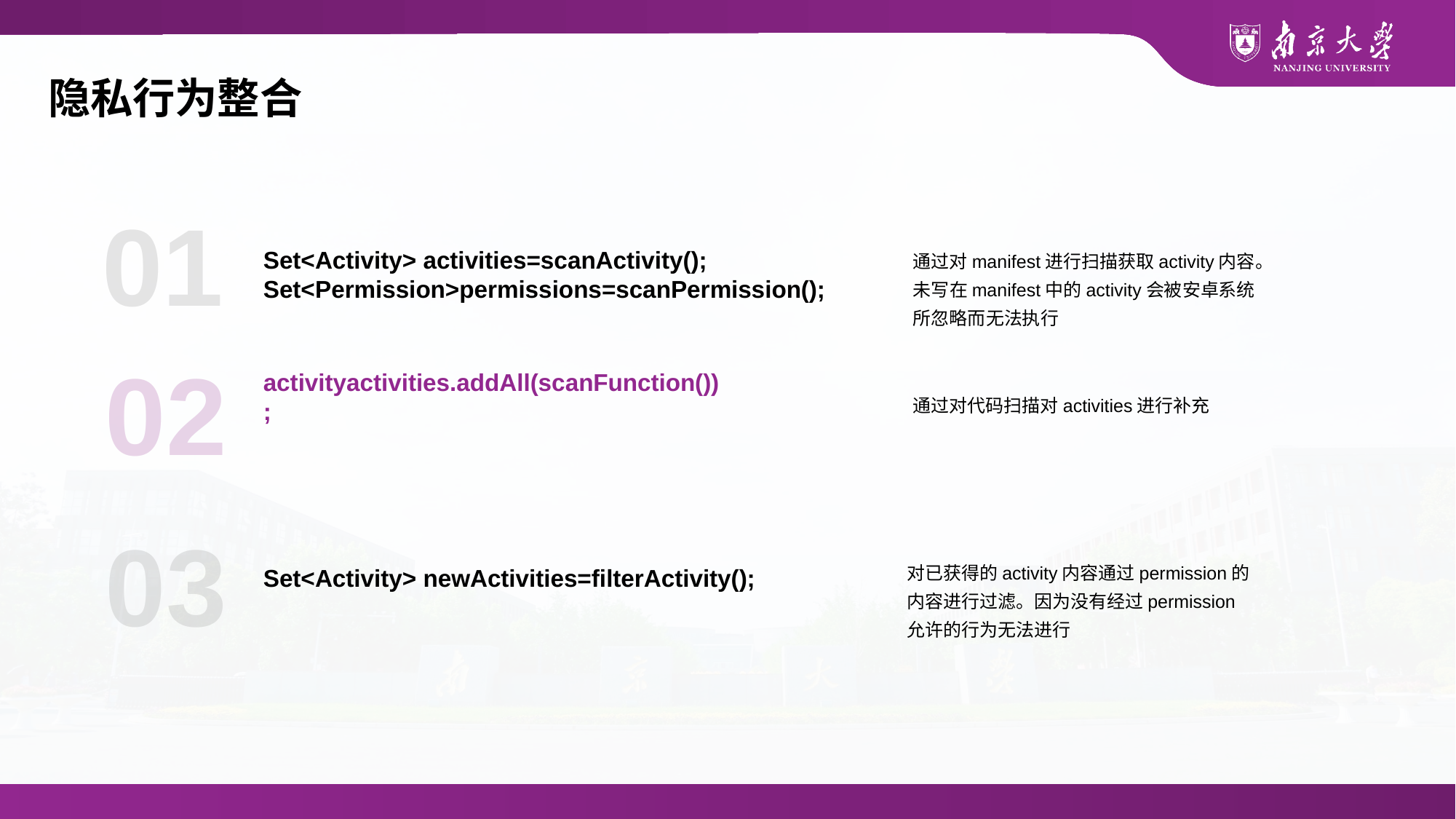

隐私行为整合
01
Set<Activity> activities=scanActivity();
Set<Permission>permissions=scanPermission();
通过对代码扫描对activities进行补充
02
activityactivities.addAll(scanFunction());
03
对已获得的activity内容通过permission的内容进行过滤。因为没有经过permission允许的行为无法进行
Set<Activity> newActivities=filterActivity();
通过对manifest进行扫描获取activity内容。未写在manifest中的activity会被安卓系统所忽略而无法执行